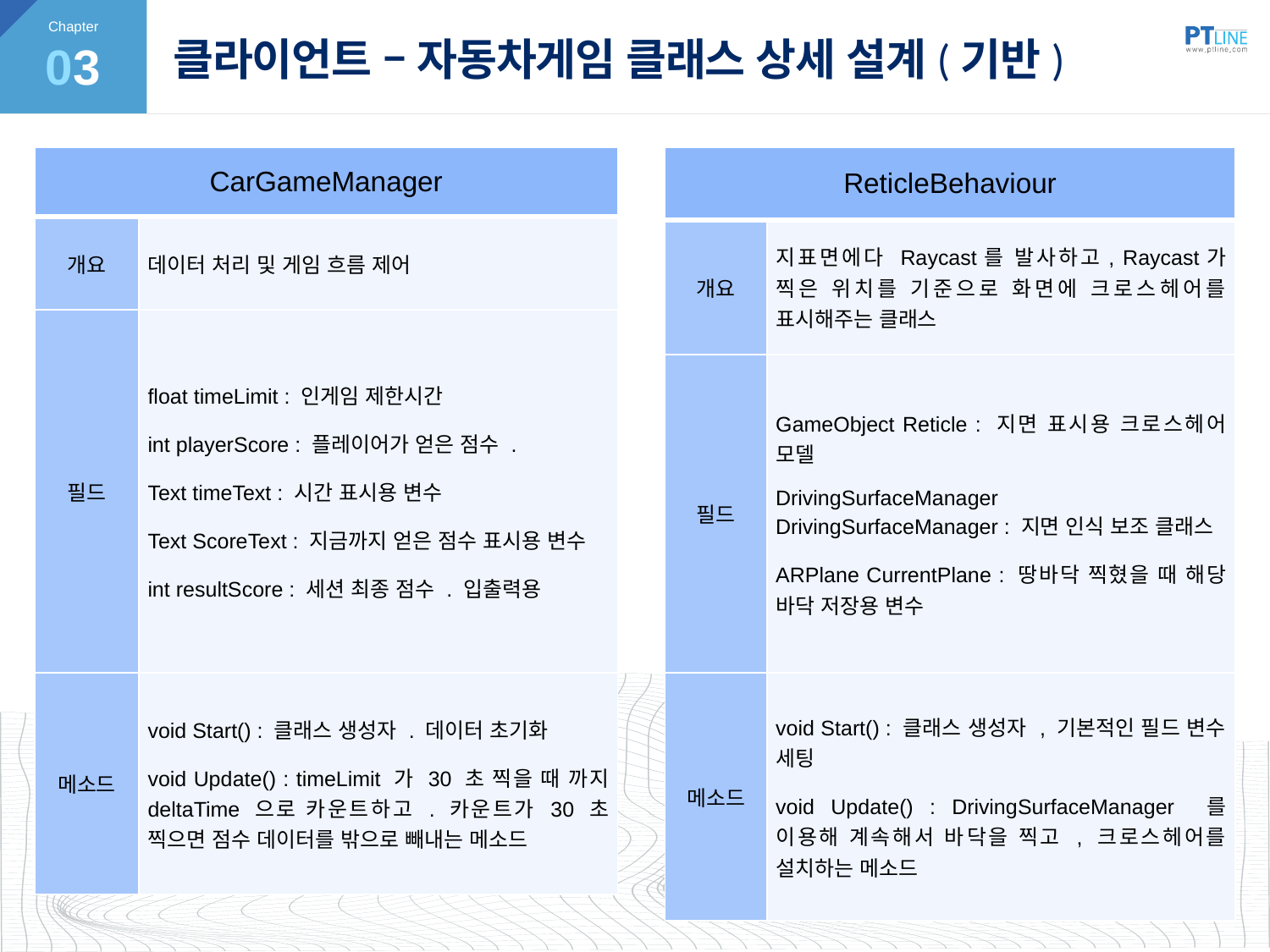

03
# 클라이언트 – 자동차게임 클래스 상세 설계(기반)
| CarGameManager |  |
| --- | --- |
| 개요 | 데이터 처리 및 게임 흐름 제어 |
| 필드 | float timeLimit : 인게임 제한시간 int playerScore : 플레이어가 얻은 점수 . Text timeText : 시간 표시용 변수 Text ScoreText : 지금까지 얻은 점수 표시용 변수 int resultScore : 세션 최종 점수 . 입출력용 |
| 메소드 | void Start() : 클래스 생성자 . 데이터 초기화 void Update() : timeLimit 가 30 초 찍을 때 까지 deltaTime 으로 카운트하고 . 카운트가 30 초 찍으면 점수 데이터를 밖으로 빼내는 메소드 |
| ReticleBehaviour |  |
| --- | --- |
| 개요 | 지표면에다 Raycast를 발사하고, Raycast가 찍은 위치를 기준으로 화면에 크로스헤어를 표시해주는 클래스 |
| 필드 | GameObject Reticle : 지면 표시용 크로스헤어 모델 DrivingSurfaceManager DrivingSurfaceManager : 지면 인식 보조 클래스 ARPlane CurrentPlane : 땅바닥 찍혔을 때 해당 바닥 저장용 변수 |
| 메소드 | void Start() : 클래스 생성자 , 기본적인 필드 변수 세팅 void Update() : DrivingSurfaceManager 를 이용해 계속해서 바닥을 찍고 , 크로스헤어를 설치하는 메소드 |